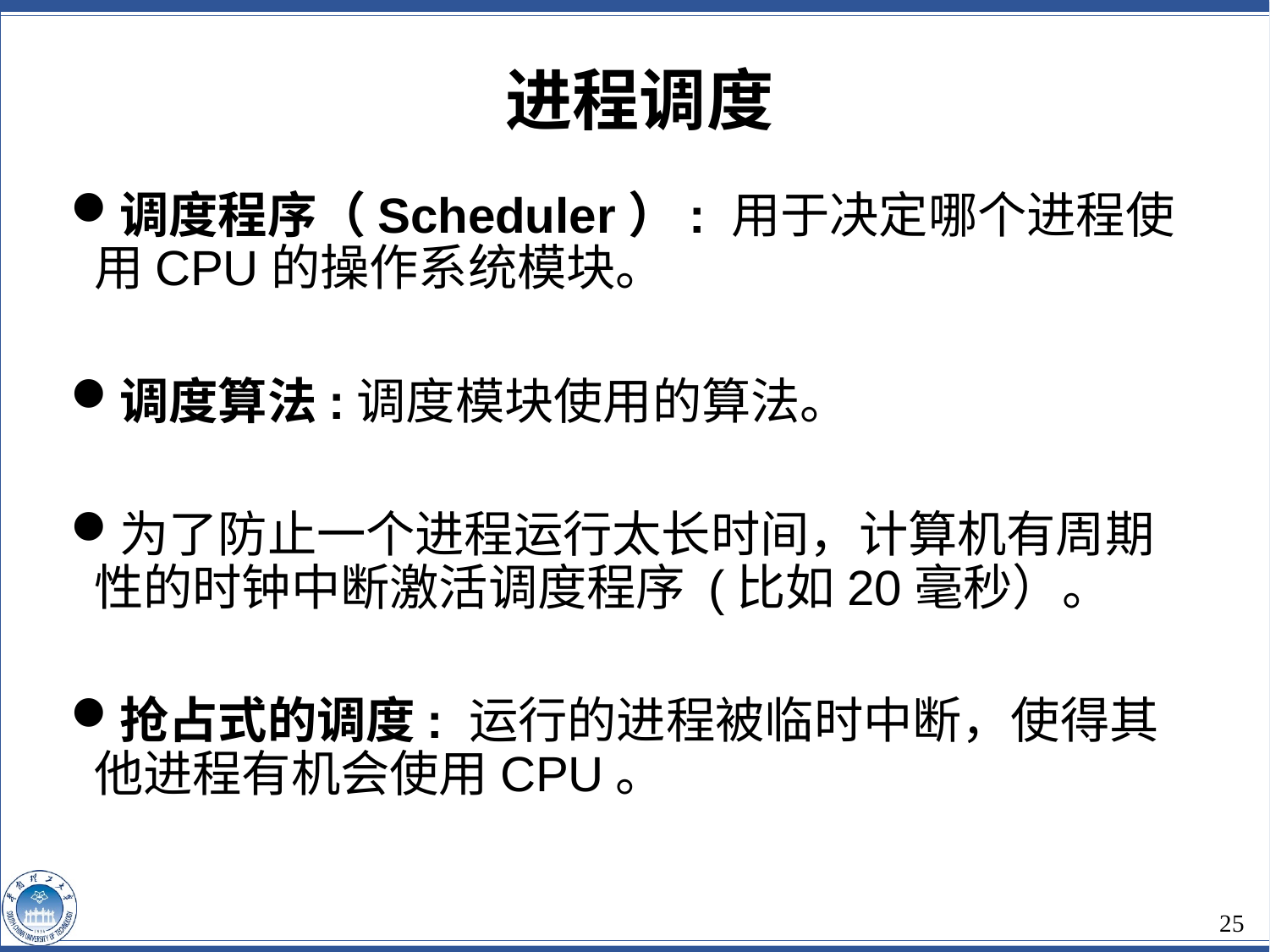

进程调度
调度程序（Scheduler）: 用于决定哪个进程使用CPU的操作系统模块。

调度算法:调度模块使用的算法。

为了防止一个进程运行太长时间，计算机有周期性的时钟中断激活调度程序 (比如20毫秒）。

抢占式的调度: 运行的进程被临时中断，使得其他进程有机会使用CPU。
25